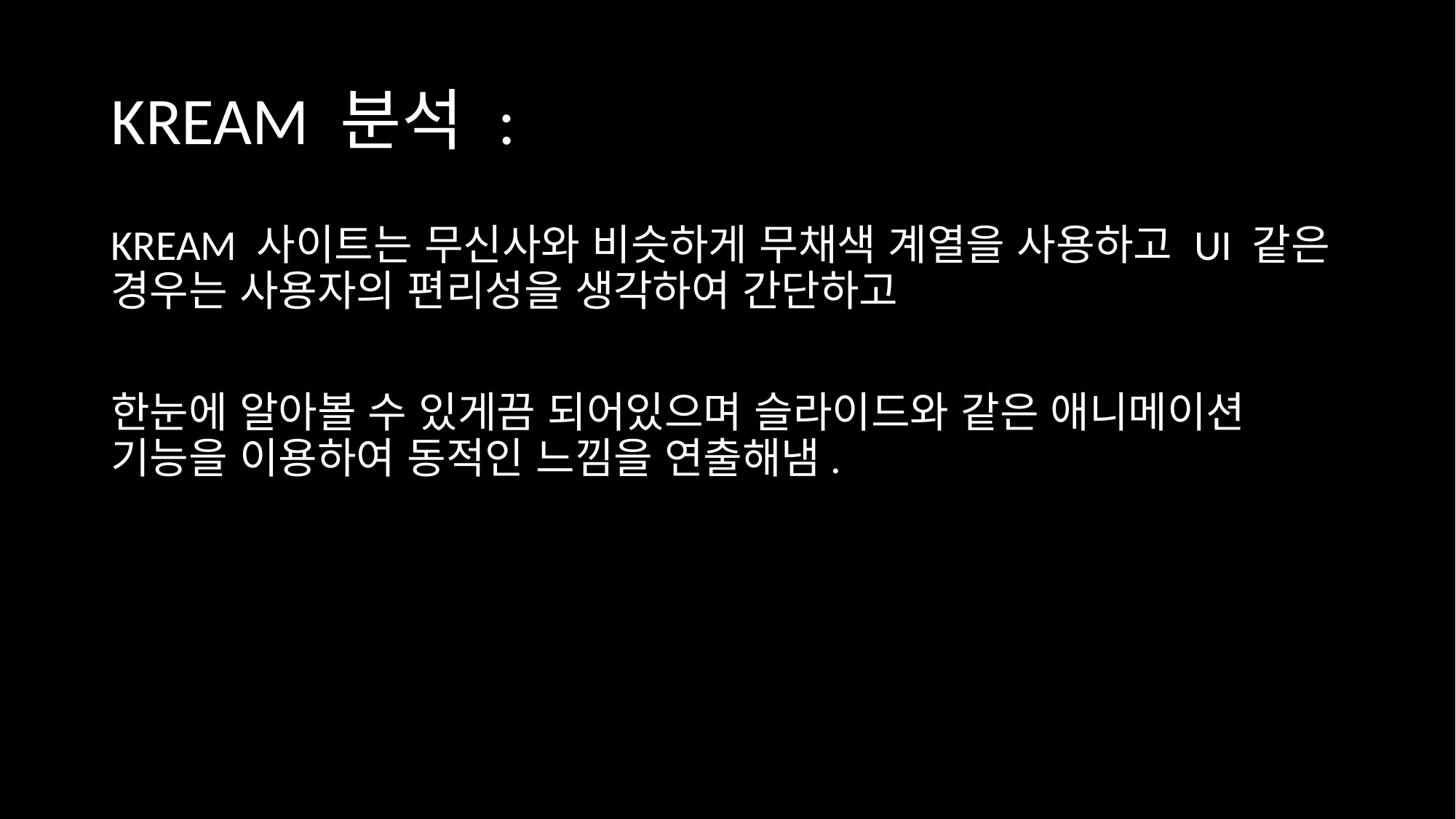

# KREAM 분석 :
KREAM 사이트는 무신사와 비슷하게 무채색 계열을 사용하고 UI 같은 경우는 사용자의 편리성을 생각하여 간단하고

한눈에 알아볼 수 있게끔 되어있으며 슬라이드와 같은 애니메이션 기능을 이용하여 동적인 느낌을 연출해냄.